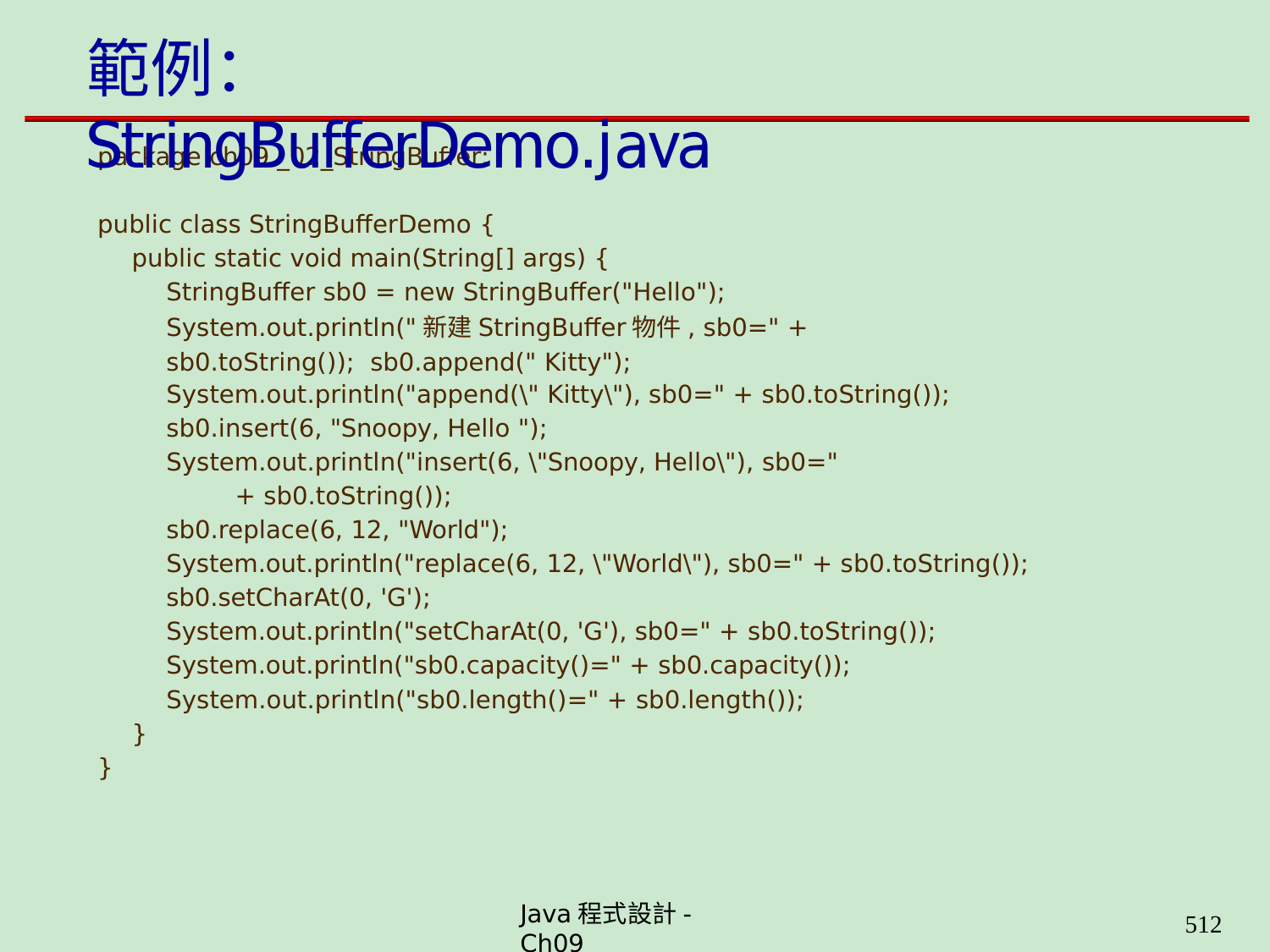

# 範例：StringBufferDemo.java
package ch09._02_StringBuffer;

public class StringBufferDemo {
public static void main(String[] args) {
StringBuffer sb0 = new StringBuffer("Hello");
System.out.println("新建StringBuffer物件, sb0=" + sb0.toString());  sb0.append(" Kitty");
System.out.println("append(\" Kitty\"), sb0=" + sb0.toString());
sb0.insert(6, "Snoopy, Hello ");  System.out.println("insert(6, \"Snoopy, Hello\"), sb0="
+ sb0.toString());
sb0.replace(6, 12, "World");
System.out.println("replace(6, 12, \"World\"), sb0=" + sb0.toString());  sb0.setCharAt(0, 'G');
System.out.println("setCharAt(0, 'G'), sb0=" + sb0.toString());
System.out.println("sb0.capacity()=" + sb0.capacity());
System.out.println("sb0.length()=" + sb0.length());
}
}
Java程式設計-Ch09
512